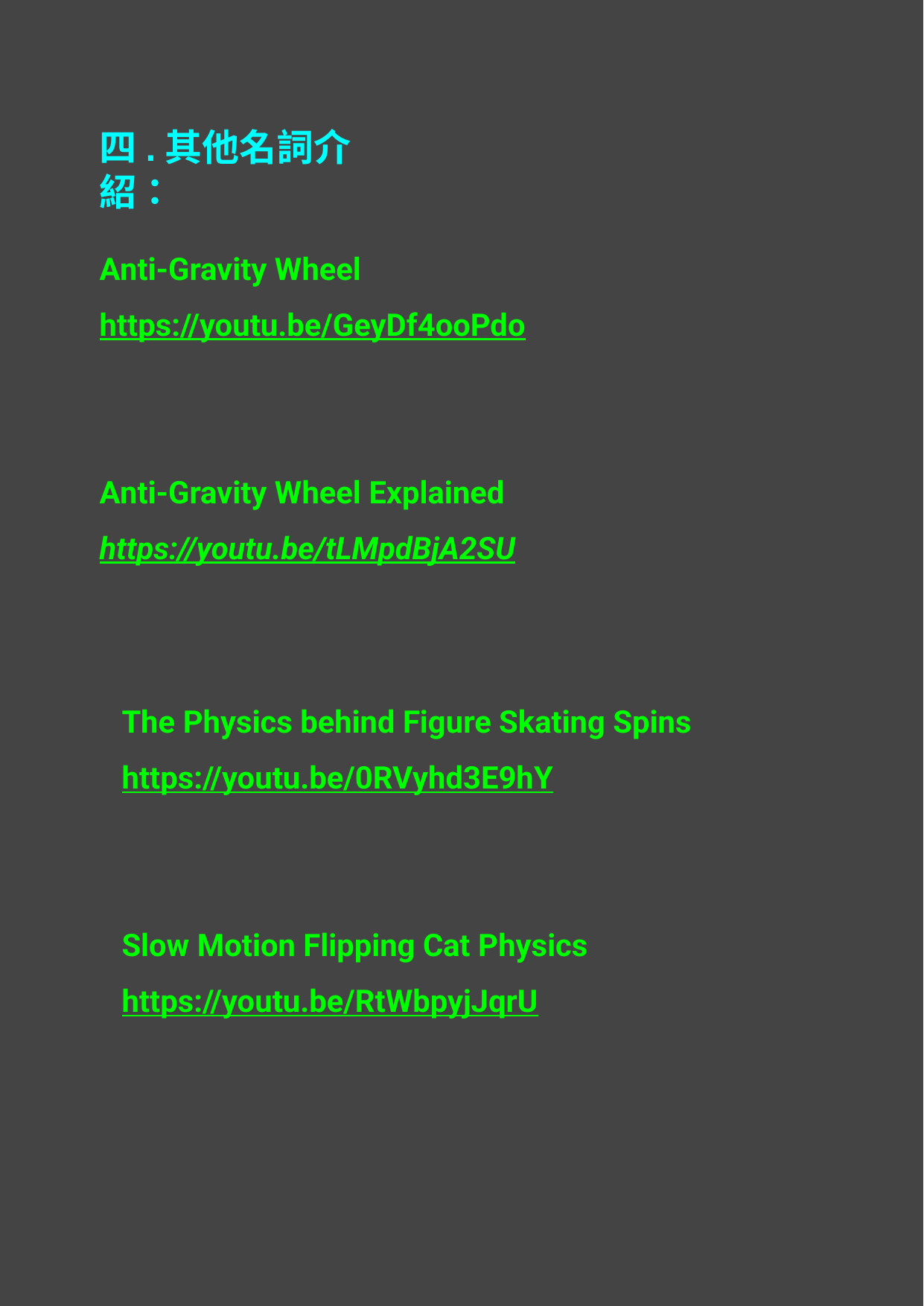

四.其他名詞介紹：

Anti-Gravity Wheel
https://youtu.be/GeyDf4ooPdo

Anti-Gravity Wheel Explained
https://youtu.be/tLMpdBjA2SU

The Physics behind Figure Skating Spins
https://youtu.be/0RVyhd3E9hY

Slow Motion Flipping Cat Physics
https://youtu.be/RtWbpyjJqrU